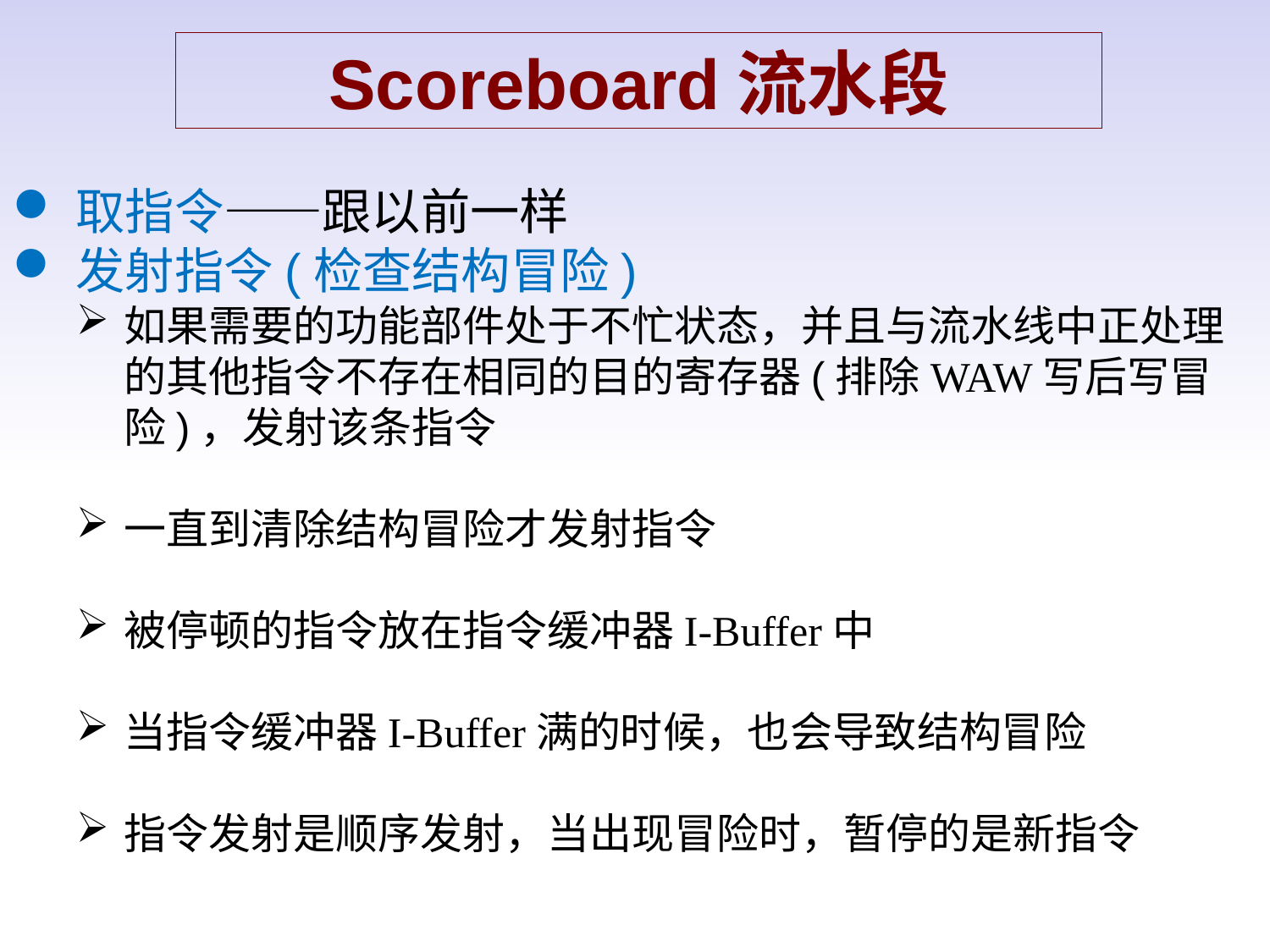

Scoreboard流水段
取指令——跟以前一样
发射指令(检查结构冒险)
如果需要的功能部件处于不忙状态，并且与流水线中正处理的其他指令不存在相同的目的寄存器(排除WAW写后写冒险)，发射该条指令

一直到清除结构冒险才发射指令

被停顿的指令放在指令缓冲器I-Buffer中

当指令缓冲器I-Buffer满的时候，也会导致结构冒险

指令发射是顺序发射，当出现冒险时，暂停的是新指令